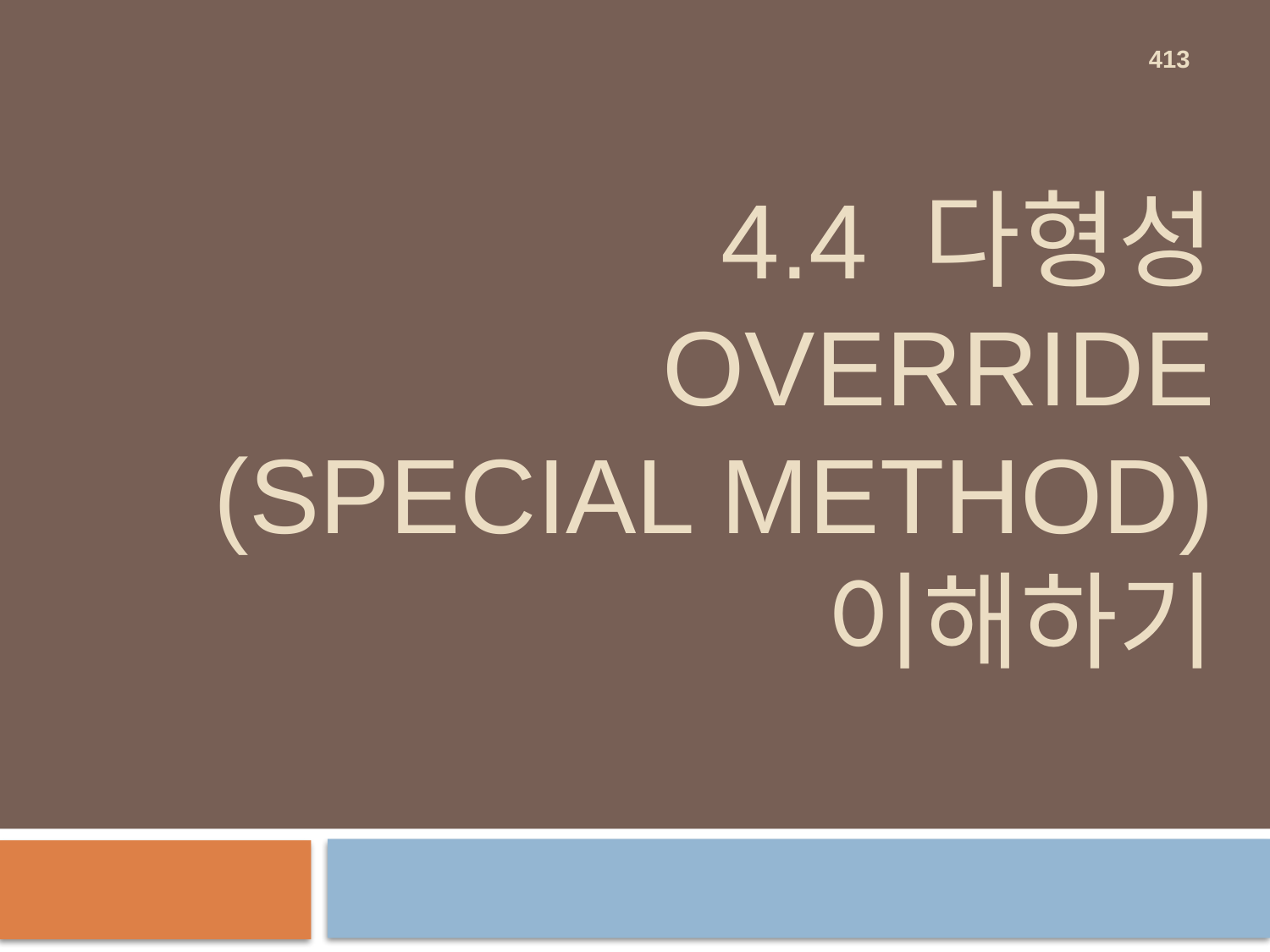

413
# 4.4 다형성 override (special Method) 이해하기